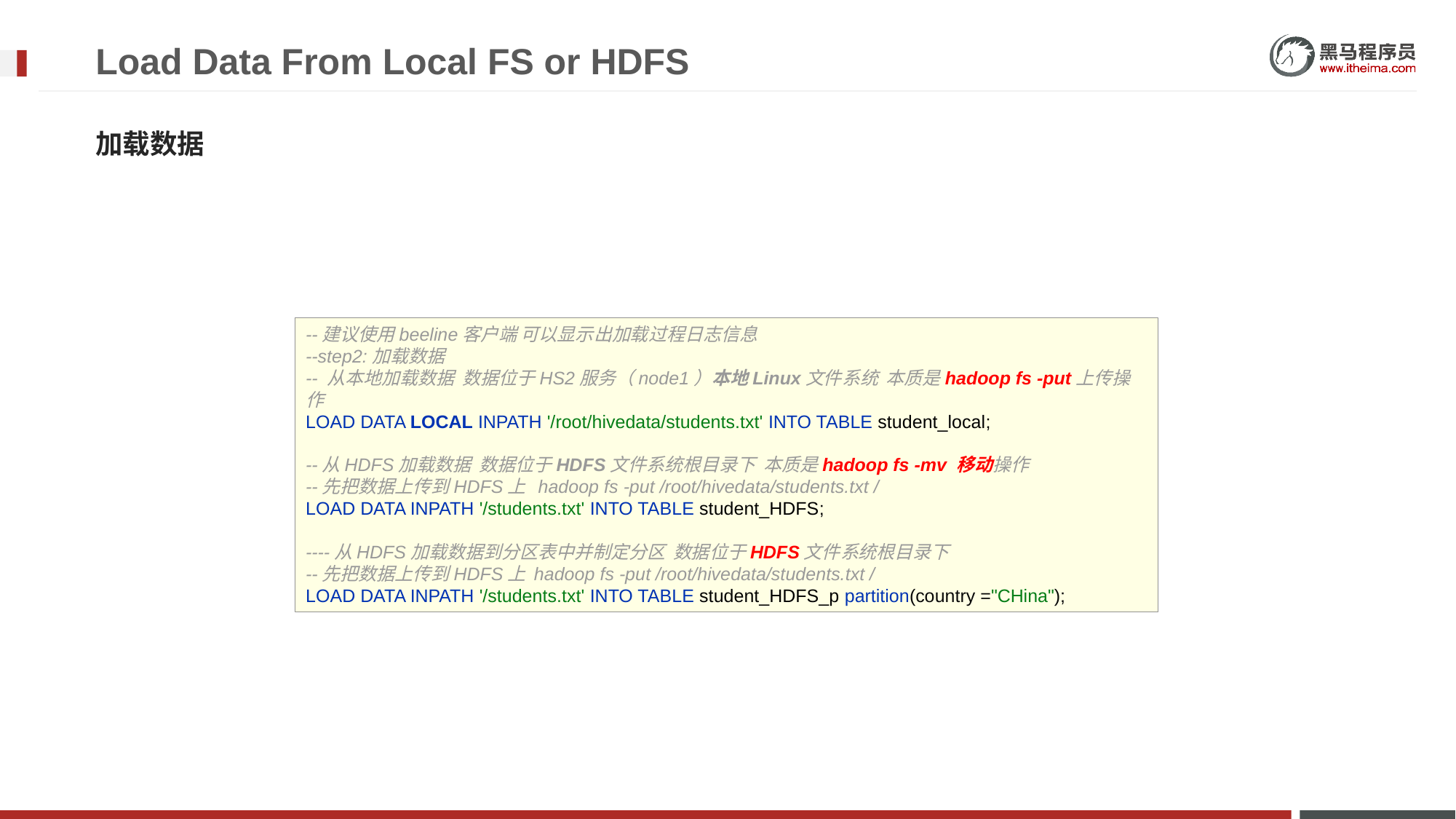

# Load Data From Local FS or HDFS
加载数据
--建议使用beeline客户端 可以显示出加载过程日志信息
--step2:加载数据
-- 从本地加载数据  数据位于HS2服务（node1）本地Linux文件系统  本质是hadoop fs -put上传操作
LOAD DATA LOCAL INPATH '/root/hivedata/students.txt' INTO TABLE student_local;
--从HDFS加载数据  数据位于HDFS文件系统根目录下  本质是hadoop fs -mv 移动操作
--先把数据上传到HDFS上  hadoop fs -put /root/hivedata/students.txt /
LOAD DATA INPATH '/students.txt' INTO TABLE student_HDFS;
----从HDFS加载数据到分区表中并制定分区  数据位于HDFS文件系统根目录下
--先把数据上传到HDFS上 hadoop fs -put /root/hivedata/students.txt /
LOAD DATA INPATH '/students.txt' INTO TABLE student_HDFS_p partition(country ="CHina");